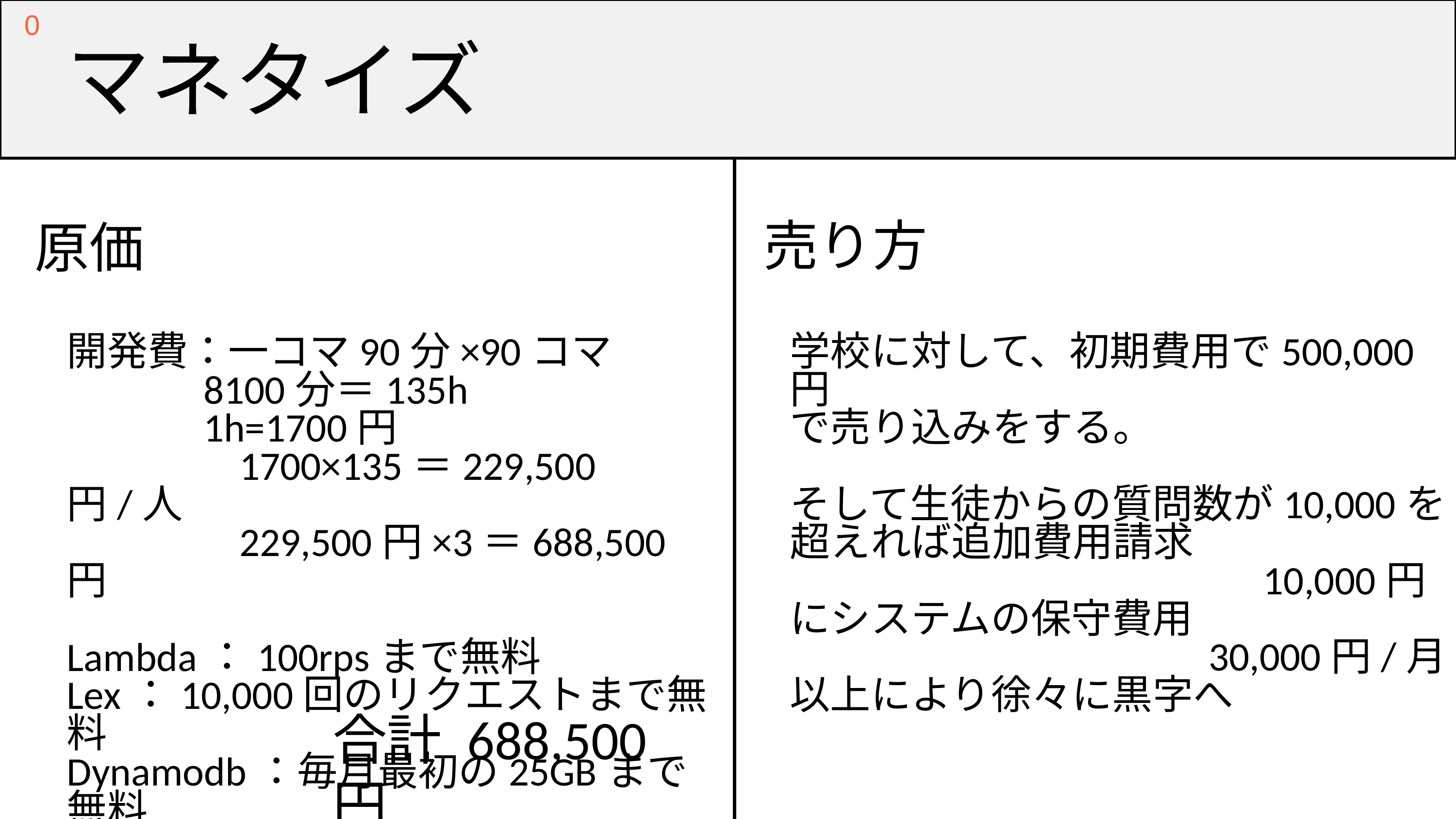

0
マネタイズ
売り方
原価
開発費：一コマ90分×90コマ
	       8100分＝135h
	       1h=1700円
	　　 1700×135＝229,500円/人
	　　 229,500円×3＝688,500円

Lambda：100rpsまで無料
Lex：10,000回のリクエストまで無料
Dynamodb：毎月最初の25GBまで無料
学校に対して、初期費用で500,000円
で売り込みをする。

そして生徒からの質問数が10,000を超えれば追加費用請求
						    10,000円
にシステムの保守費用
					      30,000円/月
以上により徐々に黒字へ
合計 688,500円